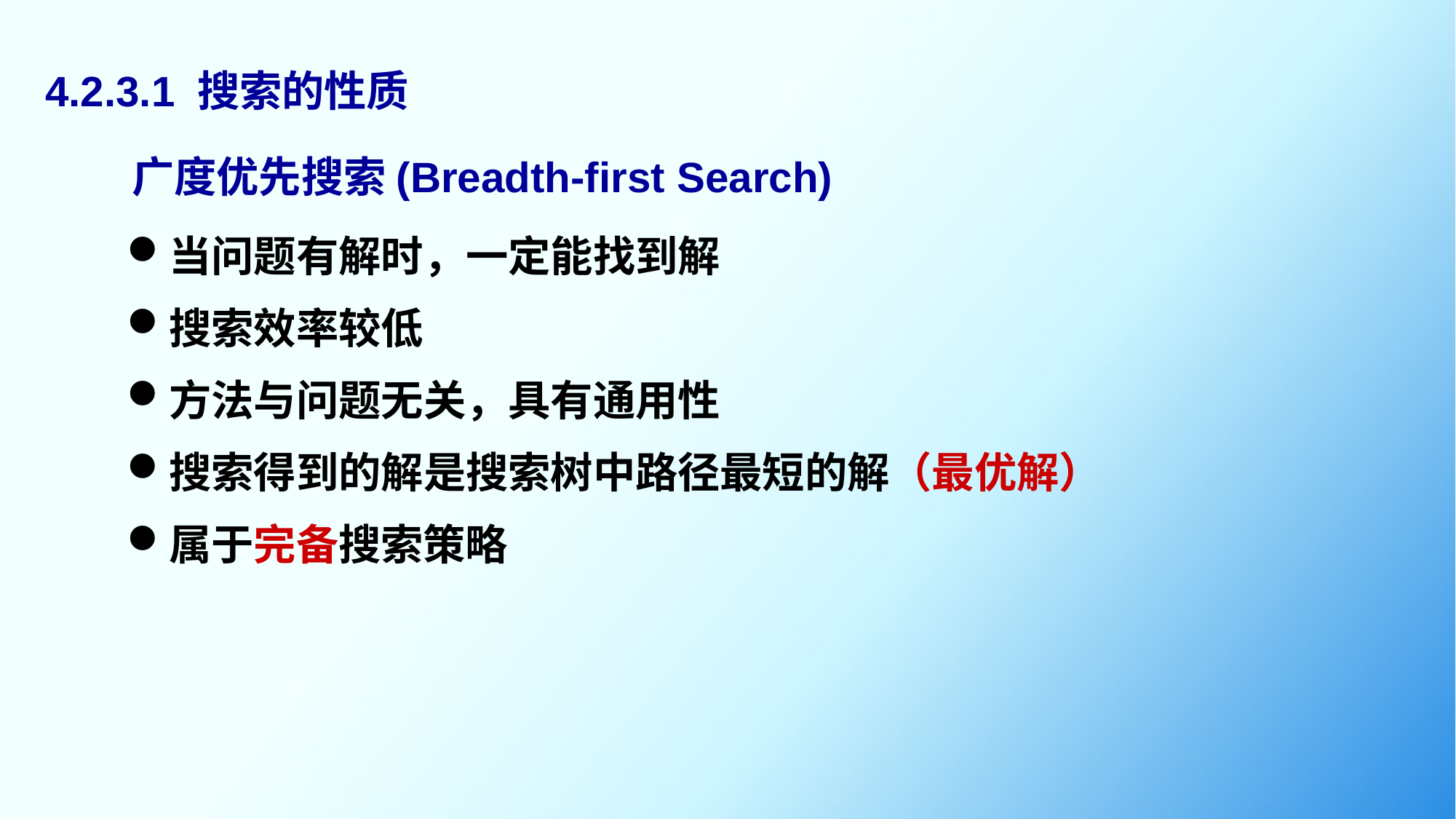

4.2.3.1 搜索的性质
广度优先搜索(Breadth-first Search)
当问题有解时，一定能找到解
搜索效率较低
方法与问题无关，具有通用性
搜索得到的解是搜索树中路径最短的解（最优解）
属于完备搜索策略